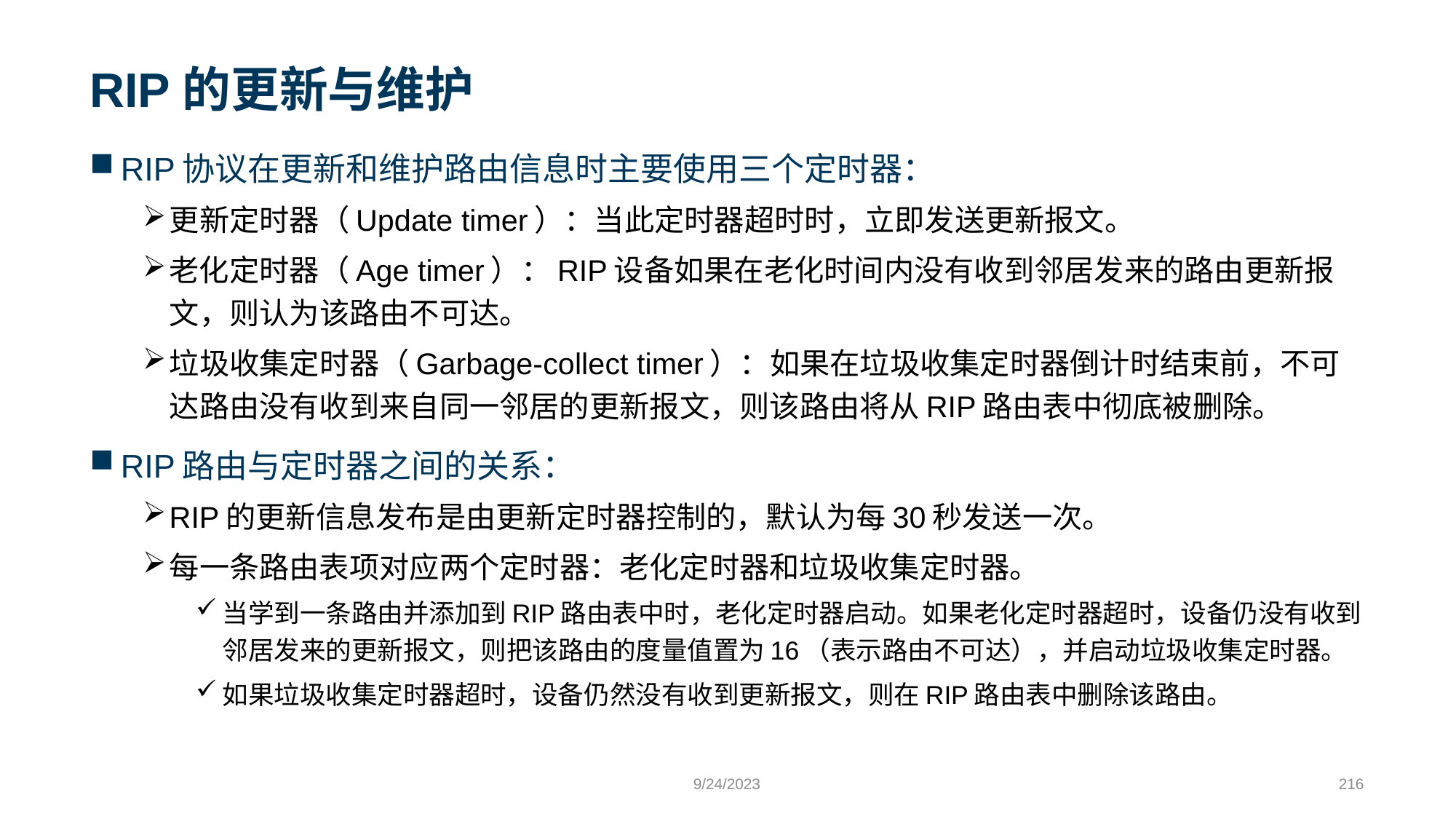

# RIP的更新与维护
RIP协议在更新和维护路由信息时主要使用三个定时器：
更新定时器（Update timer）：当此定时器超时时，立即发送更新报文。
老化定时器（Age timer）：RIP设备如果在老化时间内没有收到邻居发来的路由更新报文，则认为该路由不可达。
垃圾收集定时器（Garbage-collect timer）：如果在垃圾收集定时器倒计时结束前，不可达路由没有收到来自同一邻居的更新报文，则该路由将从RIP路由表中彻底被删除。
RIP路由与定时器之间的关系：
RIP的更新信息发布是由更新定时器控制的，默认为每30秒发送一次。
每一条路由表项对应两个定时器：老化定时器和垃圾收集定时器。
当学到一条路由并添加到RIP路由表中时，老化定时器启动。如果老化定时器超时，设备仍没有收到邻居发来的更新报文，则把该路由的度量值置为16（表示路由不可达），并启动垃圾收集定时器。
如果垃圾收集定时器超时，设备仍然没有收到更新报文，则在RIP路由表中删除该路由。

9/24/2023
216